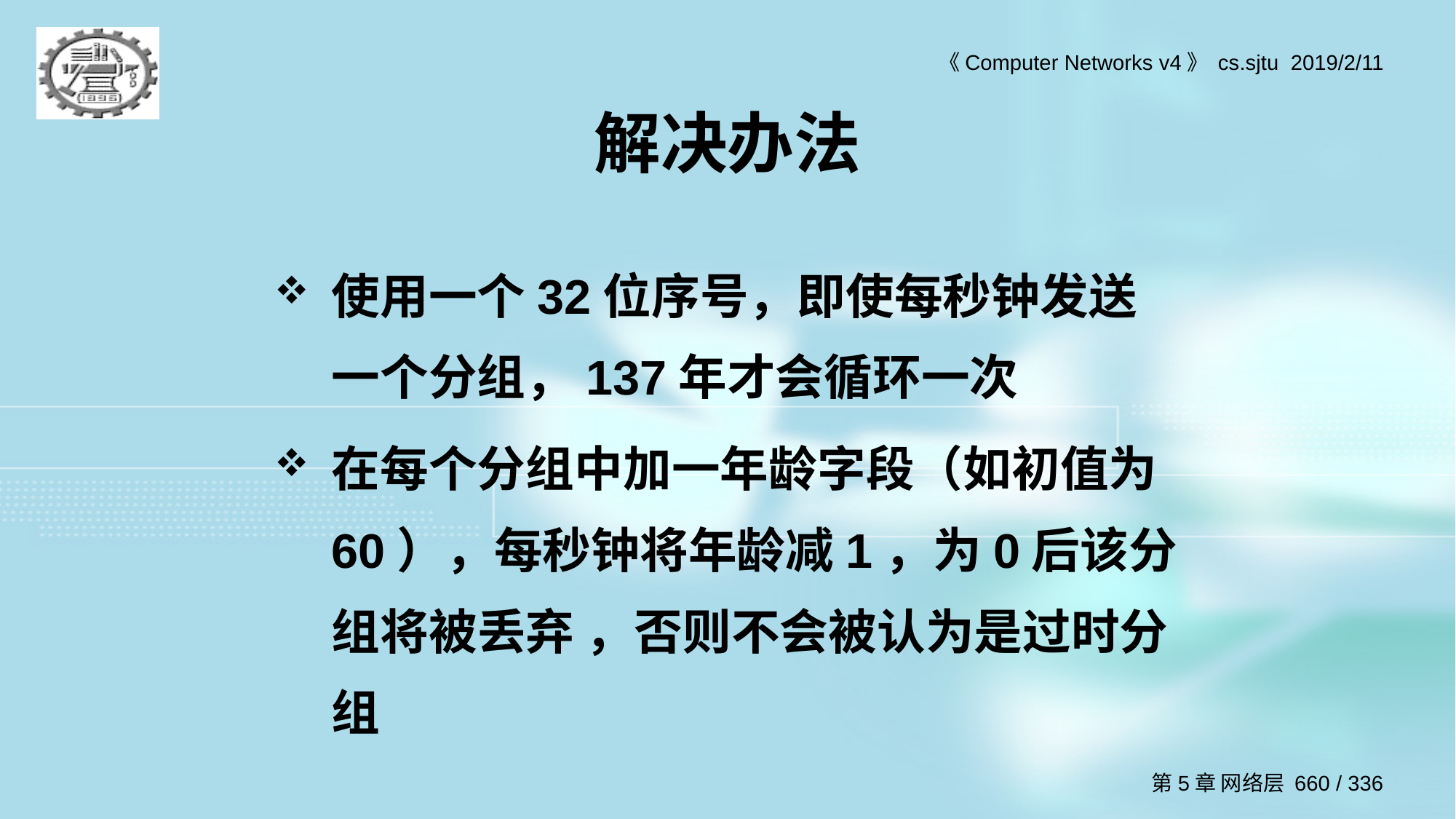

# 解决办法
使用一个32位序号，即使每秒钟发送一个分组，137年才会循环一次
在每个分组中加一年龄字段（如初值为60），每秒钟将年龄减1，为0后该分组将被丢弃 ，否则不会被认为是过时分组